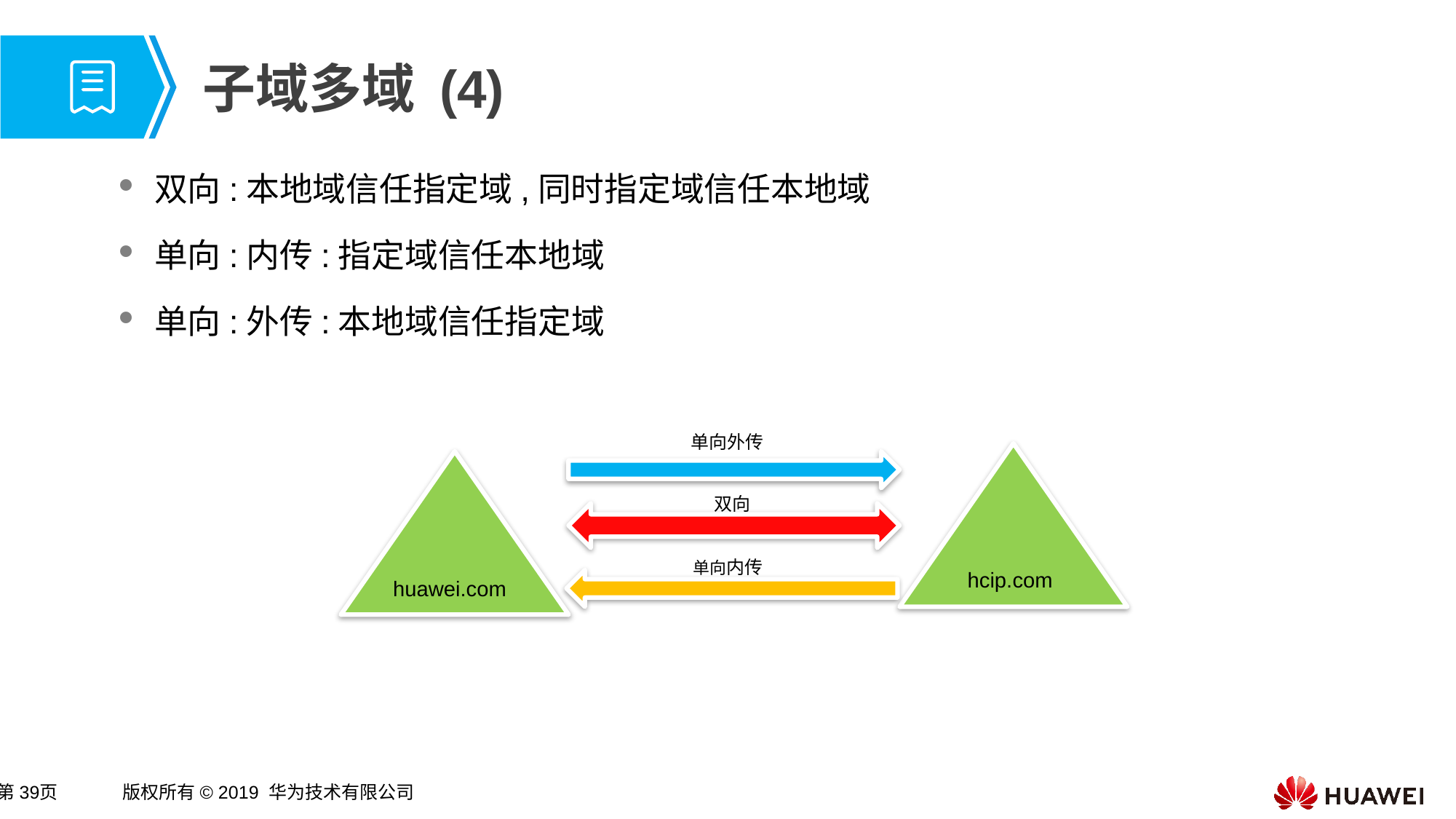

# 子域多域 (4)
双向:本地域信任指定域,同时指定域信任本地域
单向:内传:指定域信任本地域
单向:外传:本地域信任指定域

单向外传

双向

单向内传
hcip.com
huawei.com